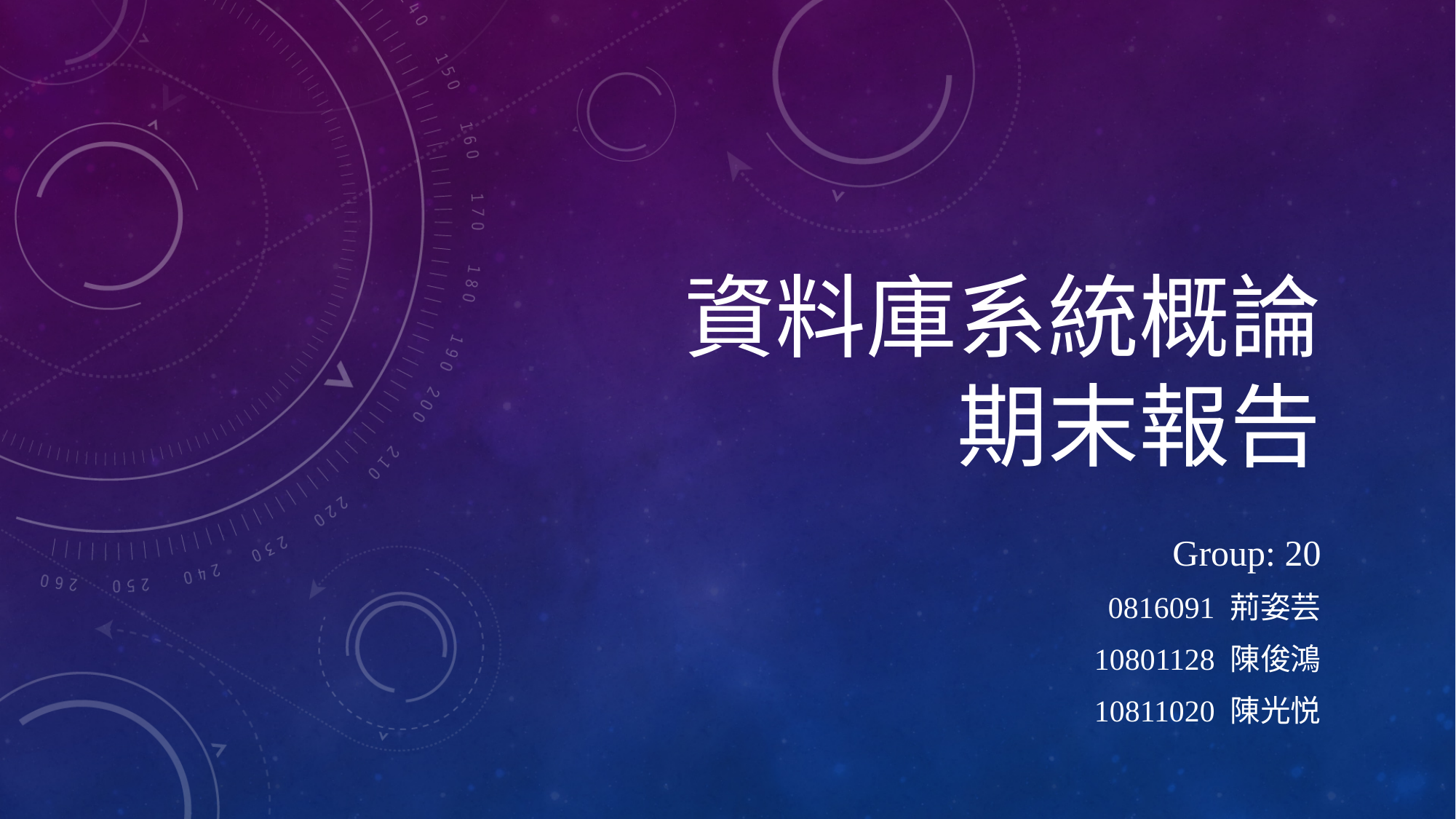

# 資料庫系統概論 期末報告
Group: 20
0816091 荊姿芸
10801128 陳俊鴻
10811020 陳光悦